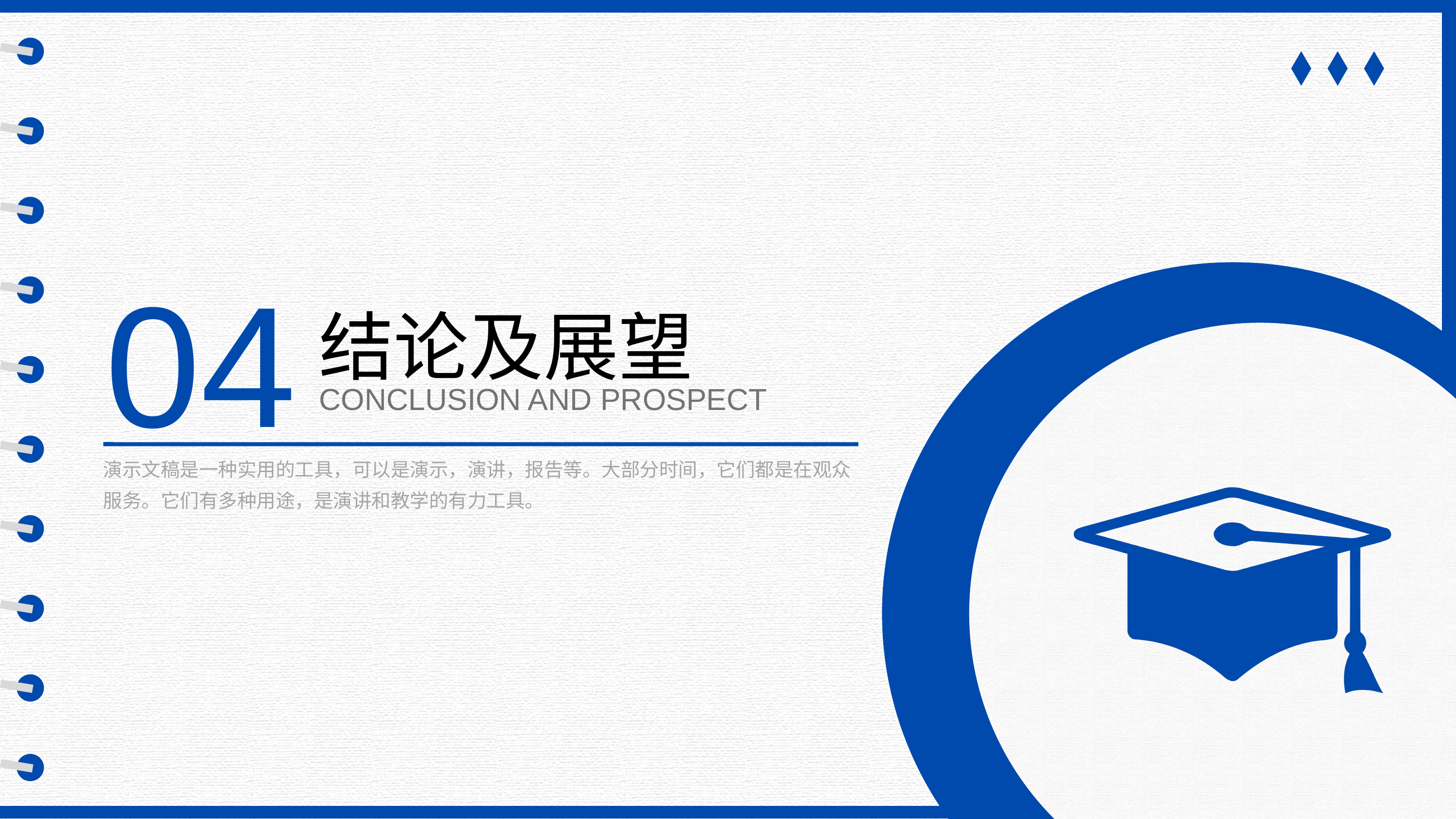

04
结论及展望
CONCLUSION AND PROSPECT

演示文稿是一种实用的工具，可以是演示，演讲，报告等。大部分时间，它们都是在观众服务。它们有多种用途，是演讲和教学的有力工具。